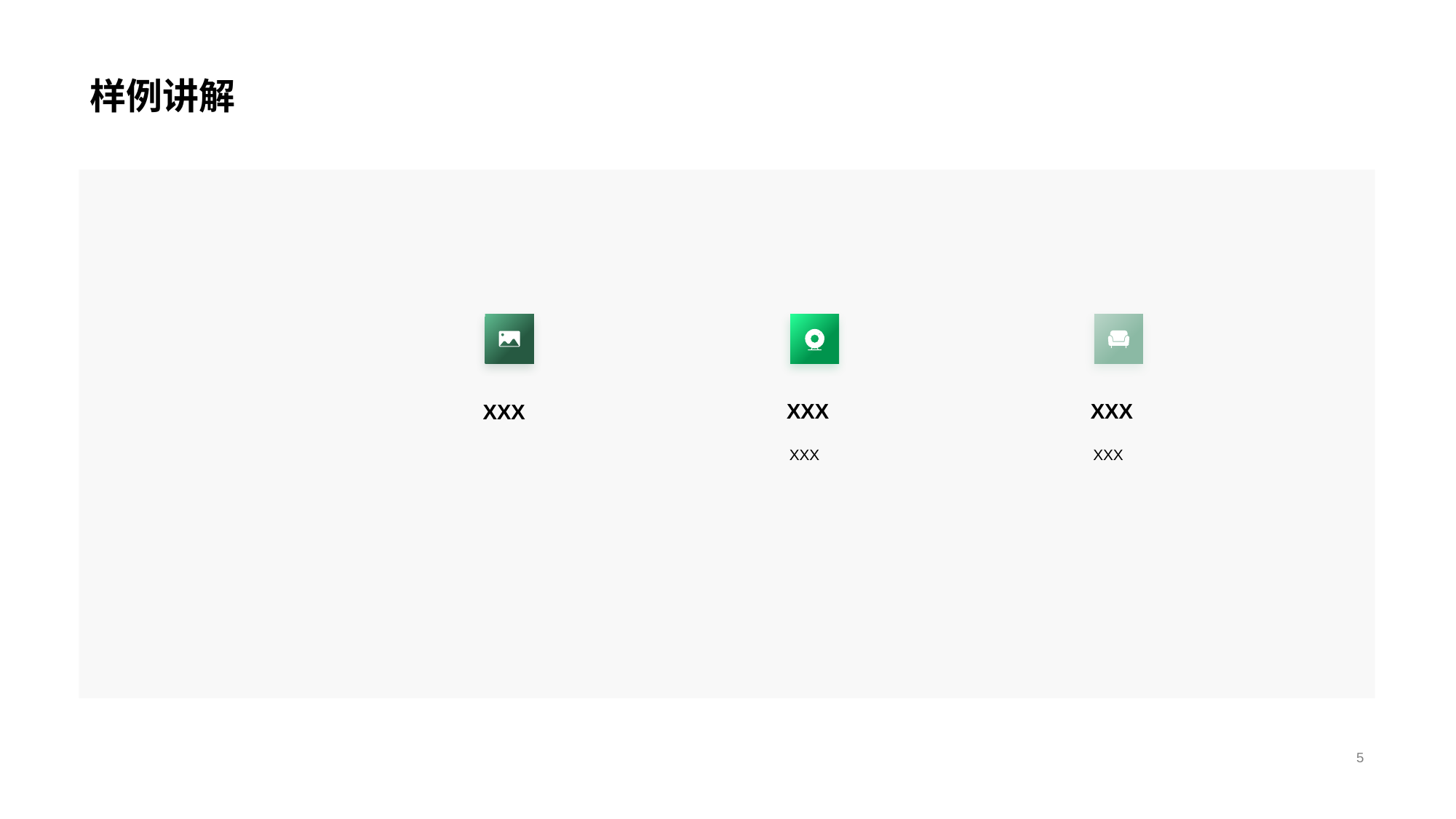

# 样例讲解

XXX

XXX
XXX

XXX
XXX
5